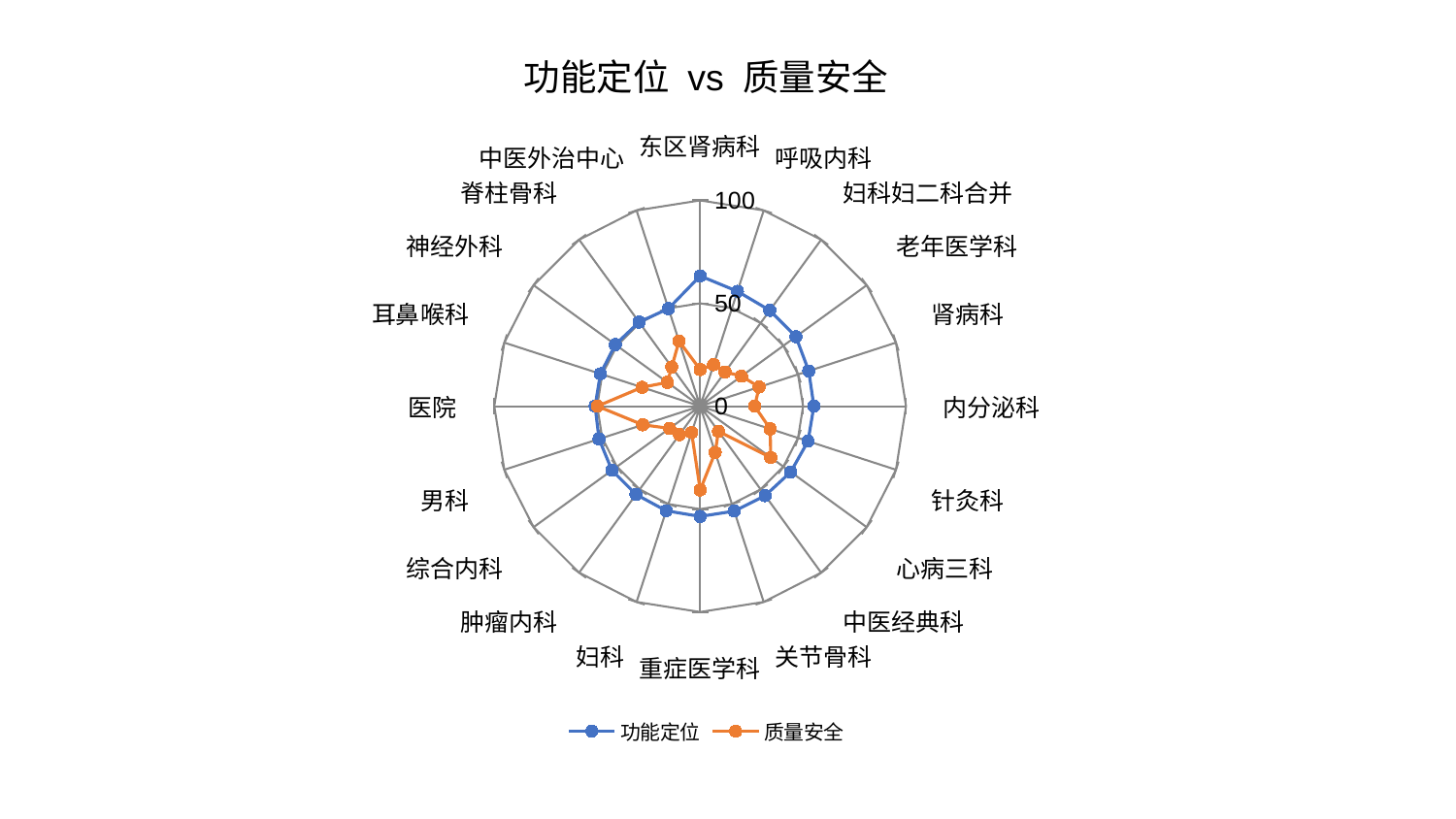

### Chart: 功能定位 vs 质量安全

| Category | 功能定位 | 质量安全 |
|---|---|---|
| 东区肾病科 | 63.30223822156812 | 17.794192479808874 |
| 呼吸内科 | 58.66552383752044 | 21.247805263565336 |
| 妇科妇二科合并 | 57.56633934828086 | 20.608307457209577 |
| 老年医学科 | 57.5005130173569 | 24.831798350109658 |
| 肾病科 | 55.49157474396059 | 30.15050375530391 |
| 内分泌科 | 55.24918385065608 | 26.495679696095642 |
| 针灸科 | 55.10766882288503 | 35.795859582776814 |
| 心病三科 | 54.396526994773254 | 42.395273362357734 |
| 中医经典科 | 53.74037285905126 | 15.121663181676166 |
| 关节骨科 | 53.59959479513287 | 23.670104060335838 |
| 重症医学科 | 53.57167489317235 | 40.697185534923634 |
| 妇科 | 53.43984048939096 | 13.475118371427849 |
| 肿瘤内科 | 53.02735859274447 | 17.05650696489629 |
| 综合内科 | 52.98578958349545 | 18.35742127377258 |
| 男科 | 51.662744572876285 | 29.30118304213134 |
| 医院 | 51.016411180410294 | 49.92987611387931 |
| 耳鼻喉科 | 50.94171348380895 | 29.65828656214915 |
| 神经外科 | 50.93186253795198 | 19.700136705135325 |
| 脊柱骨科 | 50.50903828679294 | 23.533567693659826 |
| 中医外治中心 | 49.87508216478664 | 33.20863763426998 |
35